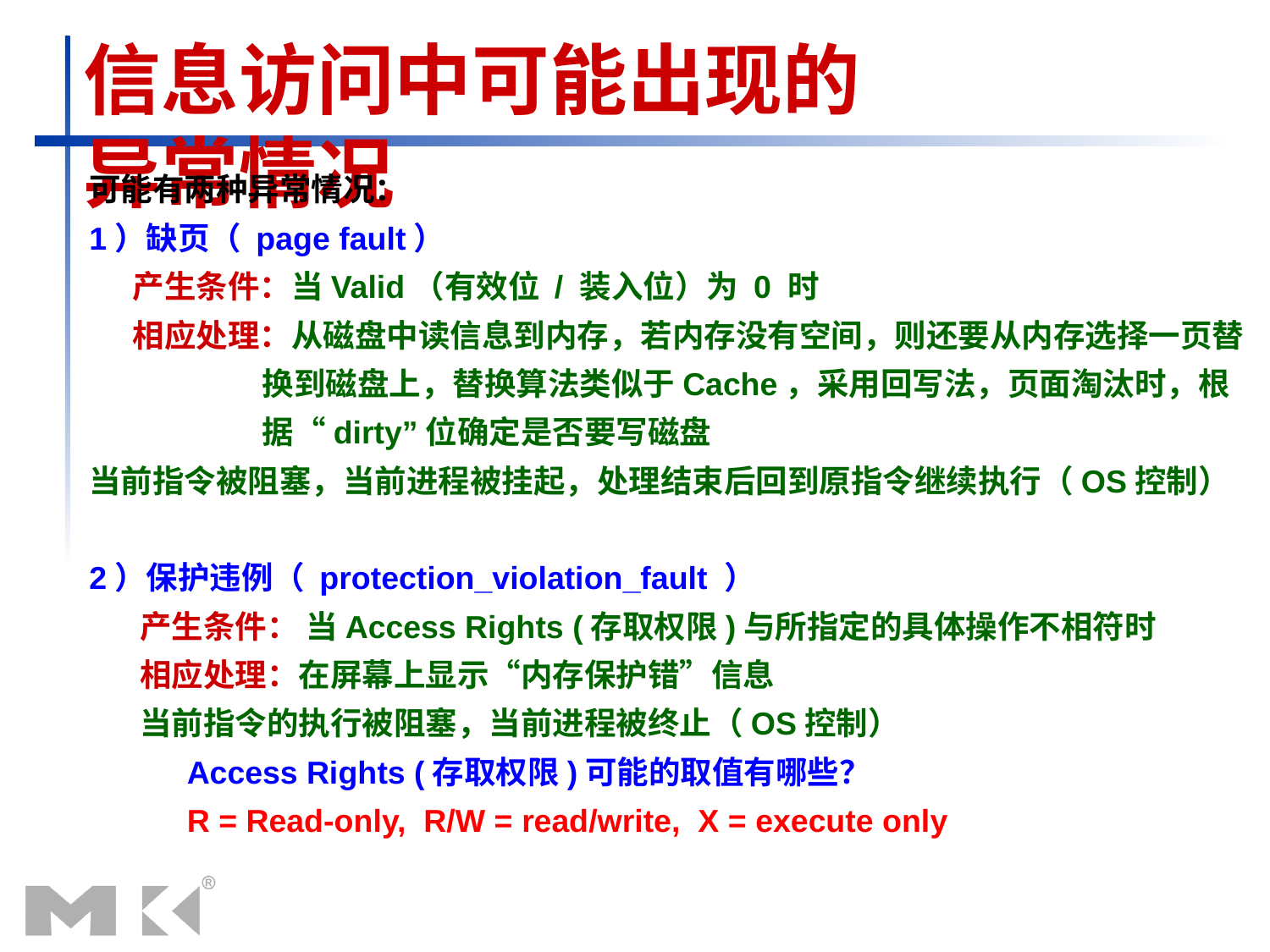

# 信息访问中可能出现的异常情况
可能有两种异常情况：
1）缺页（ page fault）
     产生条件：当Valid（有效位 / 装入位）为 0 时
     相应处理：从磁盘中读信息到内存，若内存没有空间，则还要从内存选择一页替
                       换到磁盘上，替换算法类似于Cache，采用回写法，页面淘汰时，根
                       据“dirty”位确定是否要写磁盘
当前指令被阻塞，当前进程被挂起，处理结束后回到原指令继续执行（OS控制）

2）保护违例（ protection_violation_fault ）
      产生条件： 当Access Rights (存取权限)与所指定的具体操作不相符时
      相应处理：在屏幕上显示“内存保护错”信息
      当前指令的执行被阻塞，当前进程被终止（OS控制）
           Access Rights (存取权限)可能的取值有哪些？
           R = Read-only,  R/W = read/write,  X = execute only